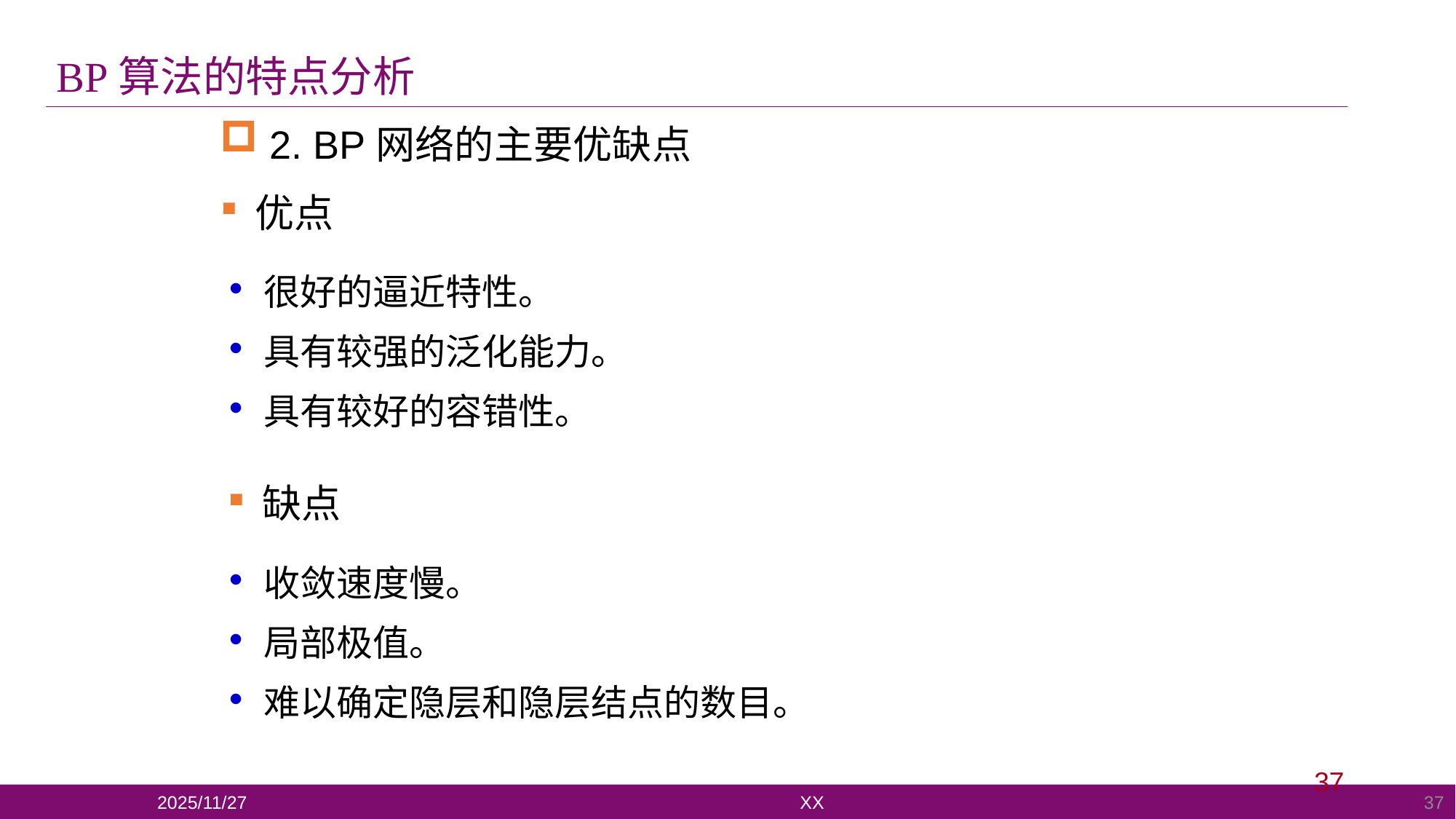

BP算法的特点分析
 2. BP网络的主要优缺点
 优点
 很好的逼近特性。
 具有较强的泛化能力。
 具有较好的容错性。

 缺点
 收敛速度慢。
 局部极值。
 难以确定隐层和隐层结点的数目。
37